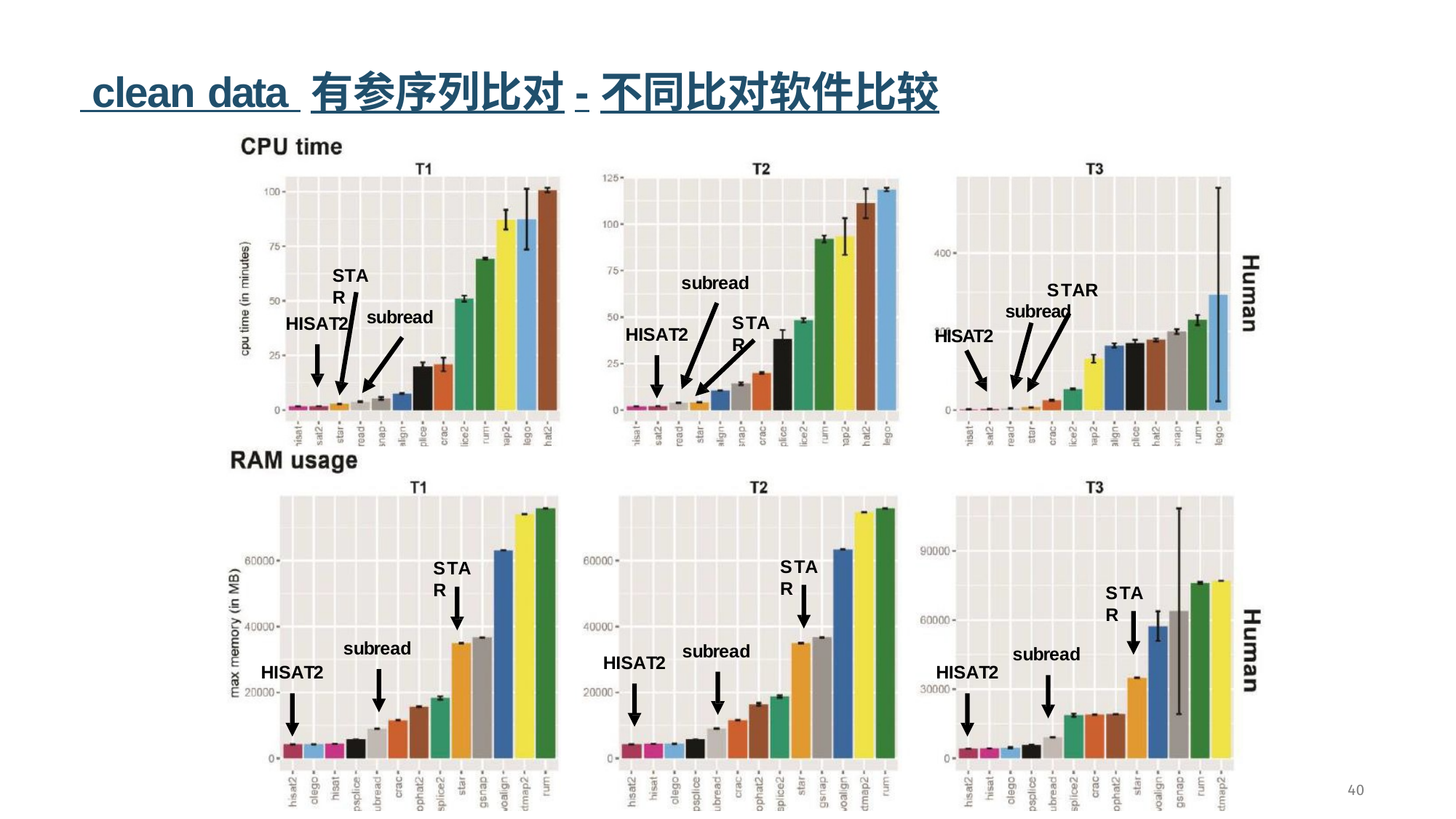

# clean data 有参序列比对-不同比对软件比较

STAR
subread
STAR
subread
HISAT2

subread
STAR
HISAT2

HISAT2

STAR
STAR
STAR

subread
subread
subread
HISAT2
HISAT2
HISAT2

40